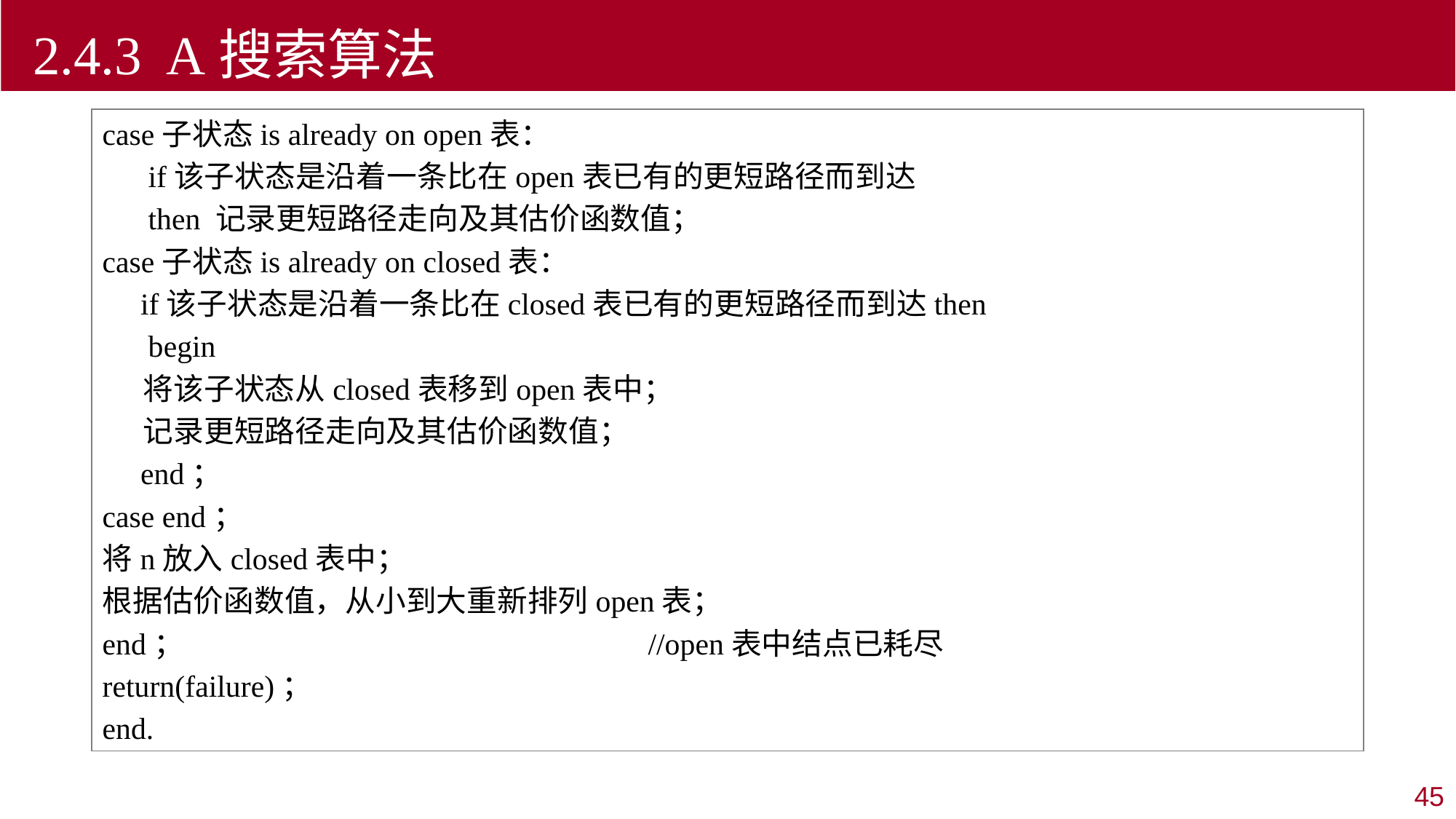

2.4.3  A搜索算法
case子状态is already on open表：
      if该子状态是沿着一条比在open表已有的更短路径而到达
      then 记录更短路径走向及其估价函数值；
case子状态is already on closed表：
     if该子状态是沿着一条比在closed表已有的更短路径而到达then
      begin
     将该子状态从closed表移到open表中；
     记录更短路径走向及其估价函数值；
     end；
case end；
将n放入closed表中；
根据估价函数值，从小到大重新排列open表；
end；					//open表中结点已耗尽
return(failure)；
end.
45